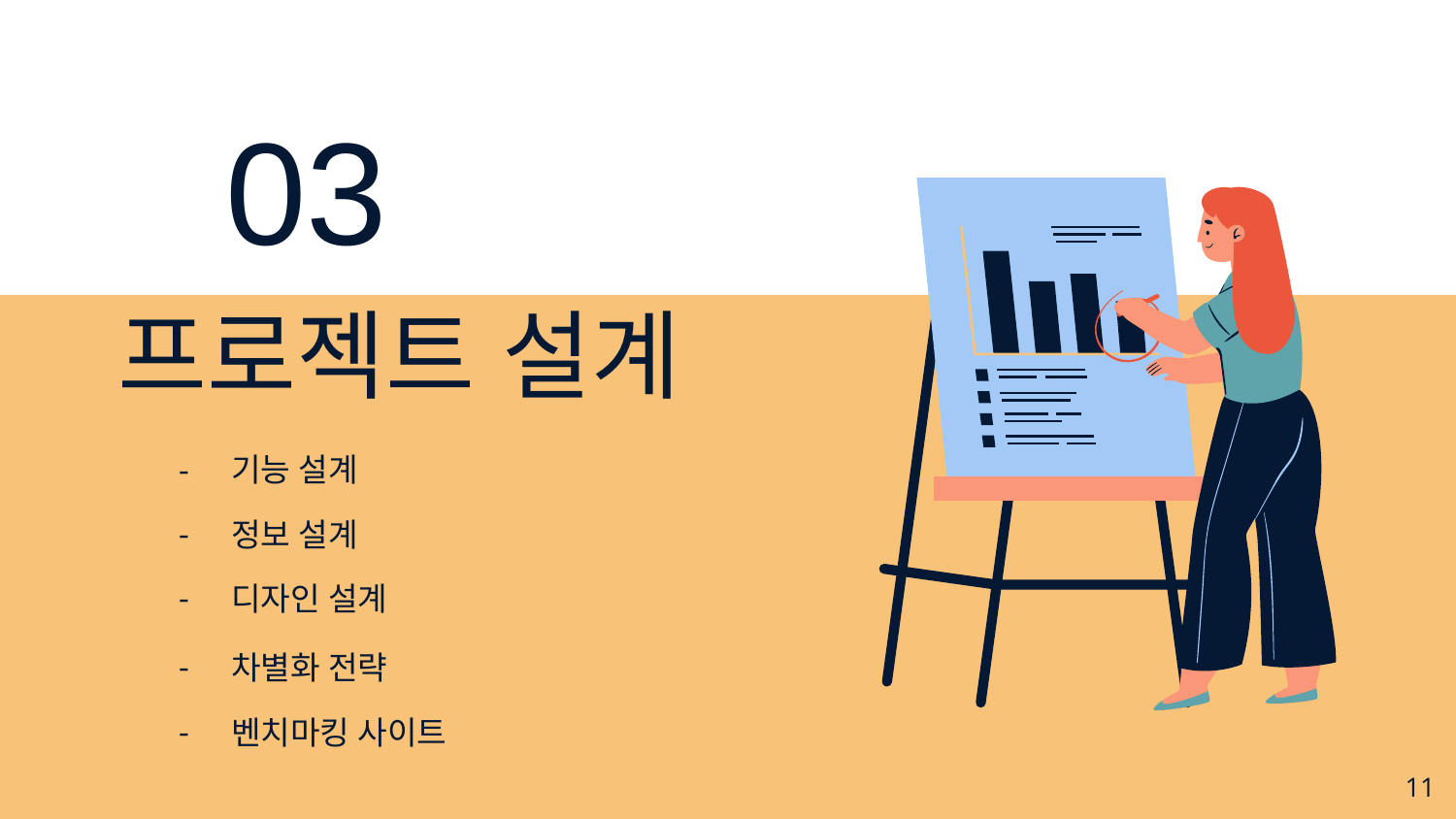

03

프로젝트 설계
기능 설계
정보 설계
디자인 설계
차별화 전략
벤치마킹 사이트
11